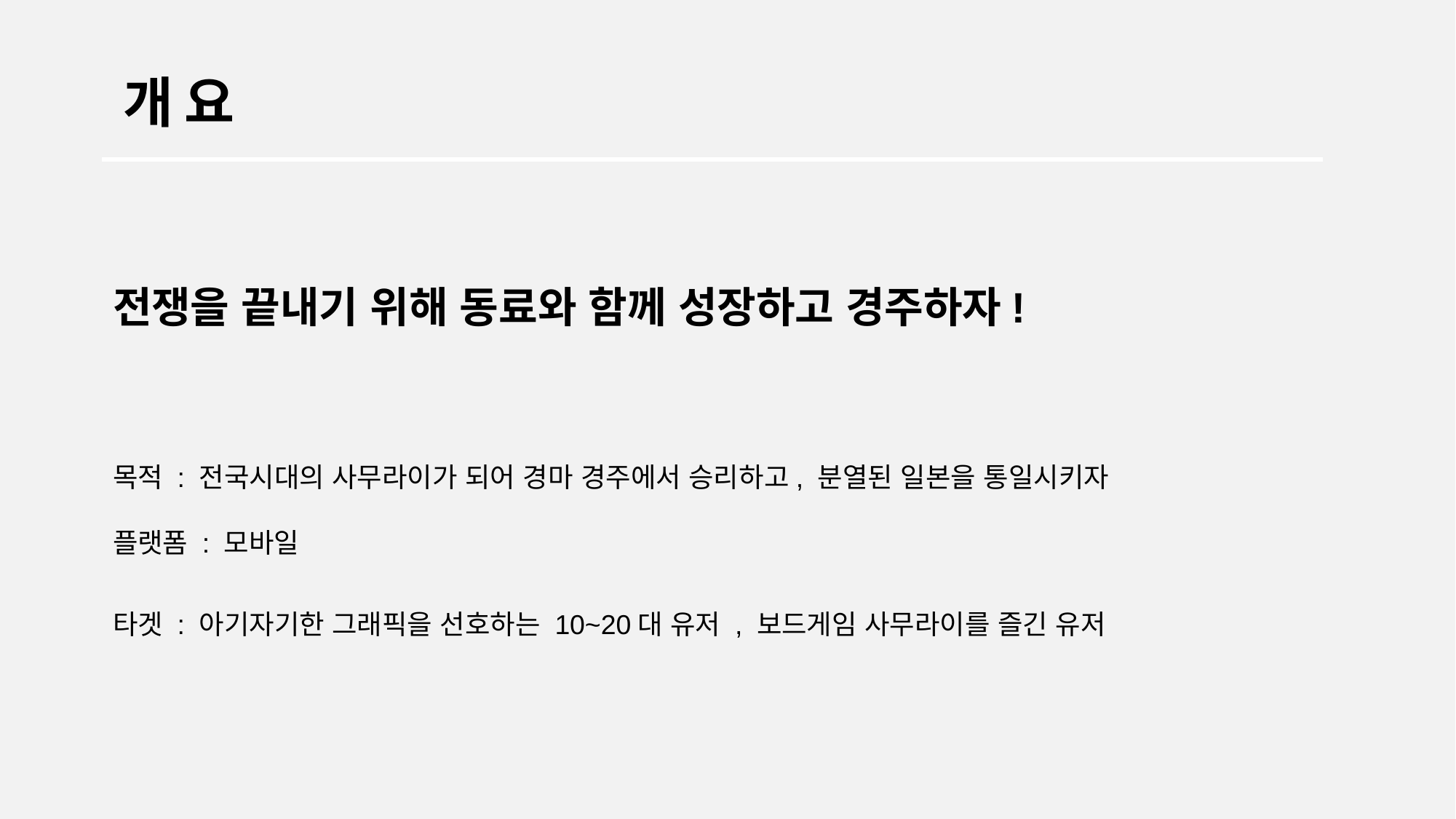

개요

전쟁을 끝내기 위해 동료와 함께 성장하고 경주하자!
목적 : 전국시대의 사무라이가 되어 경마 경주에서 승리하고, 분열된 일본을 통일시키자

플랫폼 : 모바일

타겟 : 아기자기한 그래픽을 선호하는 10~20대 유저 , 보드게임 사무라이를 즐긴 유저